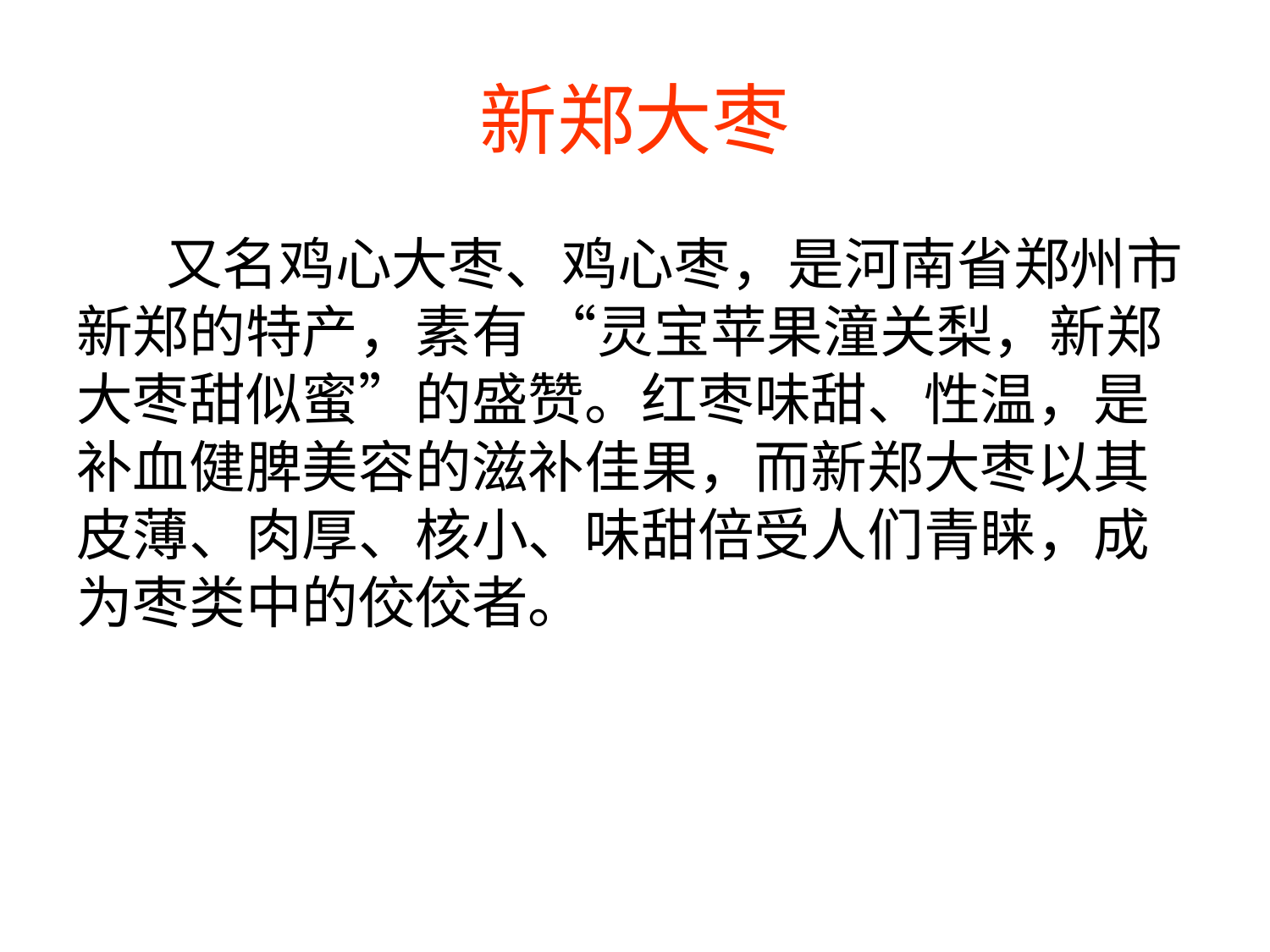

# 新郑大枣
      又名鸡心大枣、鸡心枣，是河南省郑州市新郑的特产，素有 “灵宝苹果潼关梨，新郑大枣甜似蜜”的盛赞。红枣味甜、性温，是补血健脾美容的滋补佳果，而新郑大枣以其皮薄、肉厚、核小、味甜倍受人们青睐，成为枣类中的佼佼者。